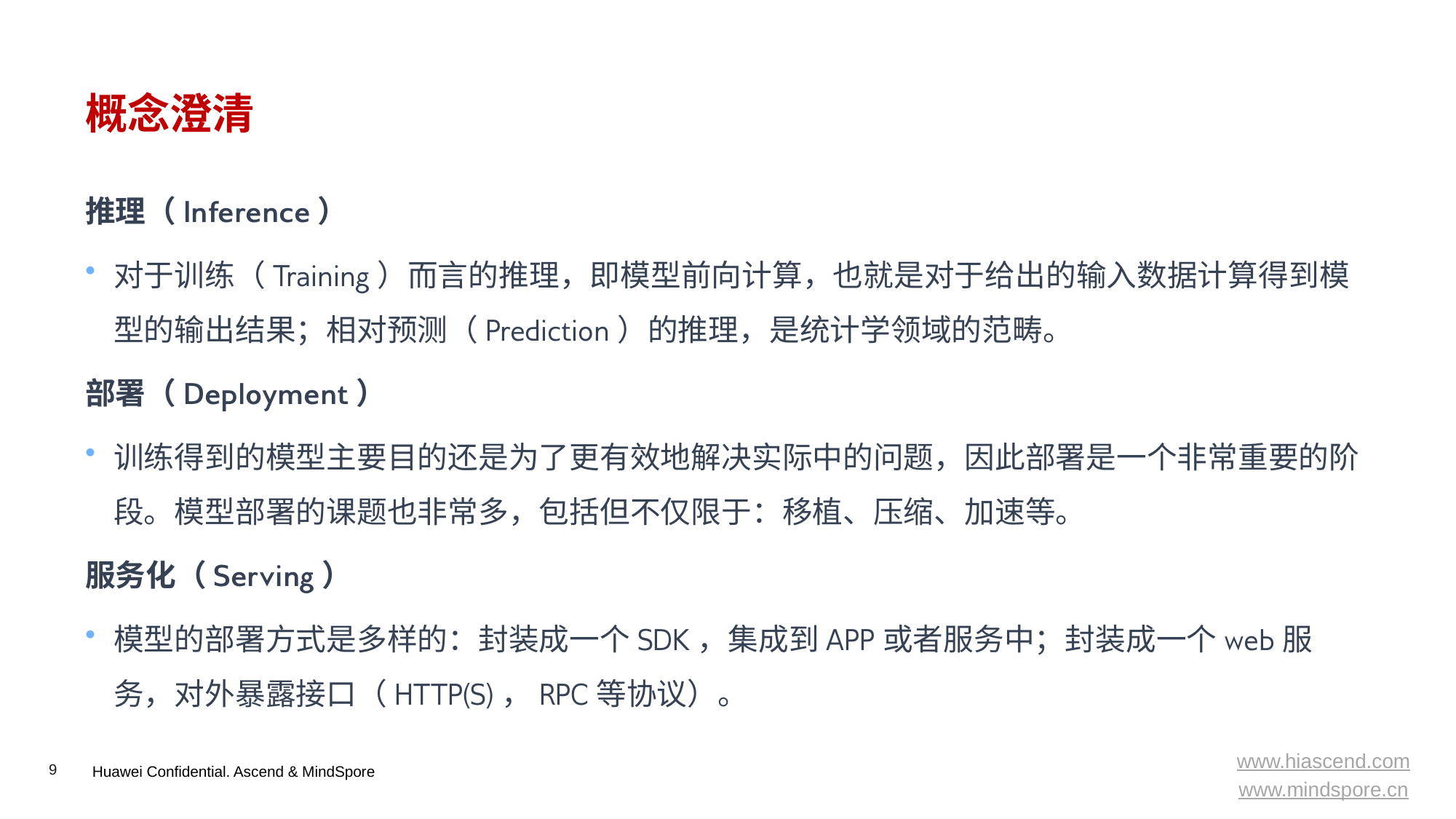

# 概念澄清
推理（Inference）
对于训练（Training）而言的推理，即模型前向计算，也就是对于给出的输入数据计算得到模型的输出结果；相对预测（Prediction）的推理，是统计学领域的范畴。
部署（Deployment）
训练得到的模型主要目的还是为了更有效地解决实际中的问题，因此部署是一个非常重要的阶段。模型部署的课题也非常多，包括但不仅限于：移植、压缩、加速等。
服务化（Serving）
模型的部署方式是多样的：封装成一个SDK，集成到APP或者服务中；封装成一个web服务，对外暴露接口（HTTP(S)，RPC等协议）。